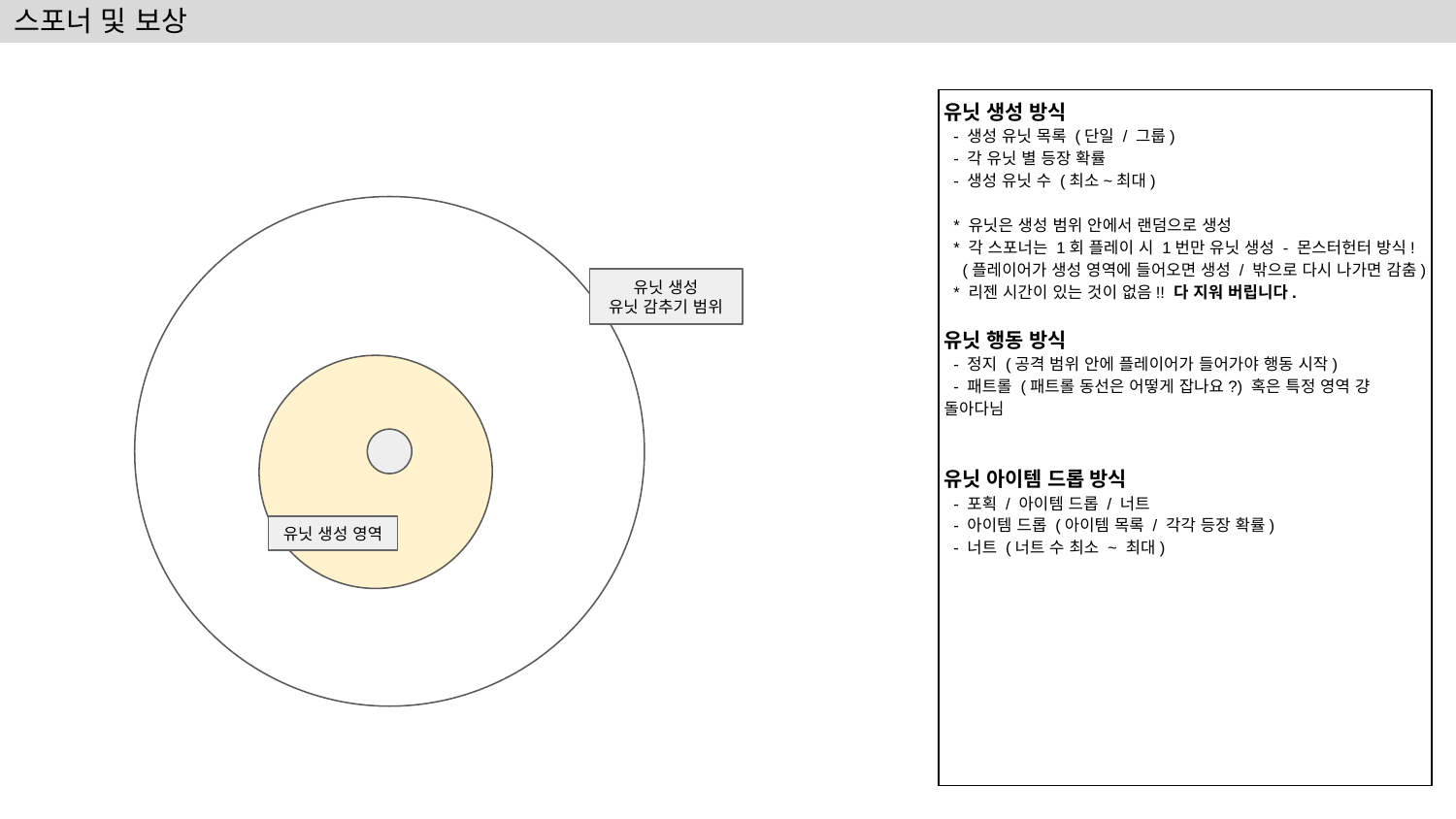

# 스포너 및 보상
유닛 생성 방식
  - 생성 유닛 목록 (단일 / 그룹)
  - 각 유닛 별 등장 확률
  - 생성 유닛 수 (최소~최대)

  * 유닛은 생성 범위 안에서 랜덤으로 생성
  * 각 스포너는 1회 플레이 시 1번만 유닛 생성 - 몬스터헌터 방식!
    (플레이어가 생성 영역에 들어오면 생성 / 밖으로 다시 나가면 감춤)
  * 리젠 시간이 있는 것이 없음!! 다 지워 버립니다.

유닛 행동 방식
  - 정지 (공격 범위 안에 플레이어가 들어가야 행동 시작)
  - 패트롤 (패트롤 동선은 어떻게 잡나요?) 혹은 특정 영역 걍 돌아다님

유닛 아이템 드롭 방식
  - 포획 / 아이템 드롭 / 너트
  - 아이템 드롭 (아이템 목록 / 각각 등장 확률)
  - 너트 (너트 수 최소 ~ 최대)

유닛 생성
유닛 감추기 범위

유닛 생성 영역